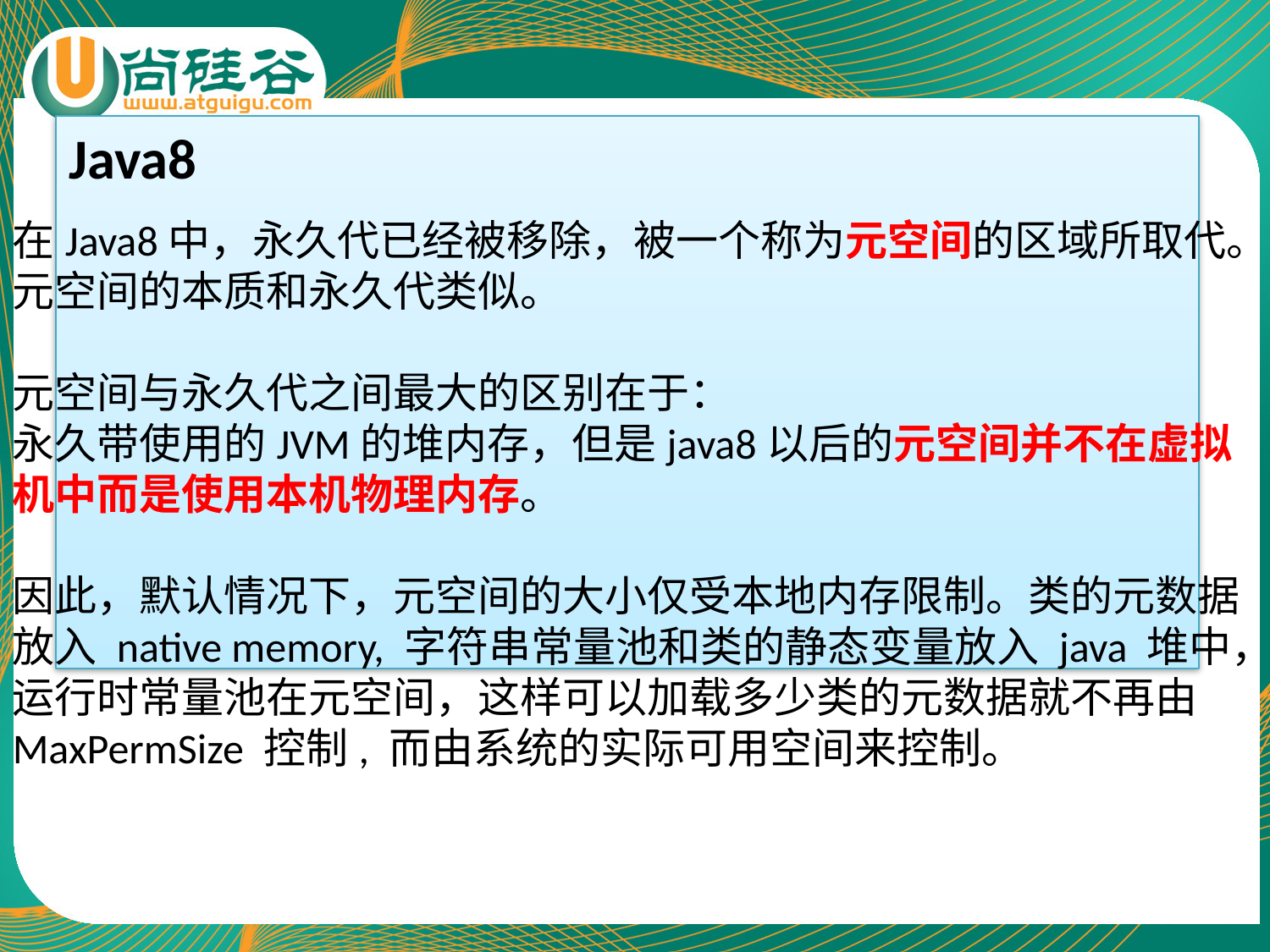

Java8
在Java8中，永久代已经被移除，被一个称为元空间的区域所取代。元空间的本质和永久代类似。

元空间与永久代之间最大的区别在于：
永久带使用的JVM的堆内存，但是java8以后的元空间并不在虚拟机中而是使用本机物理内存。

因此，默认情况下，元空间的大小仅受本地内存限制。类的元数据放入 native memory, 字符串常量池和类的静态变量放入 java 堆中，运行时常量池在元空间，这样可以加载多少类的元数据就不再由MaxPermSize 控制, 而由系统的实际可用空间来控制。